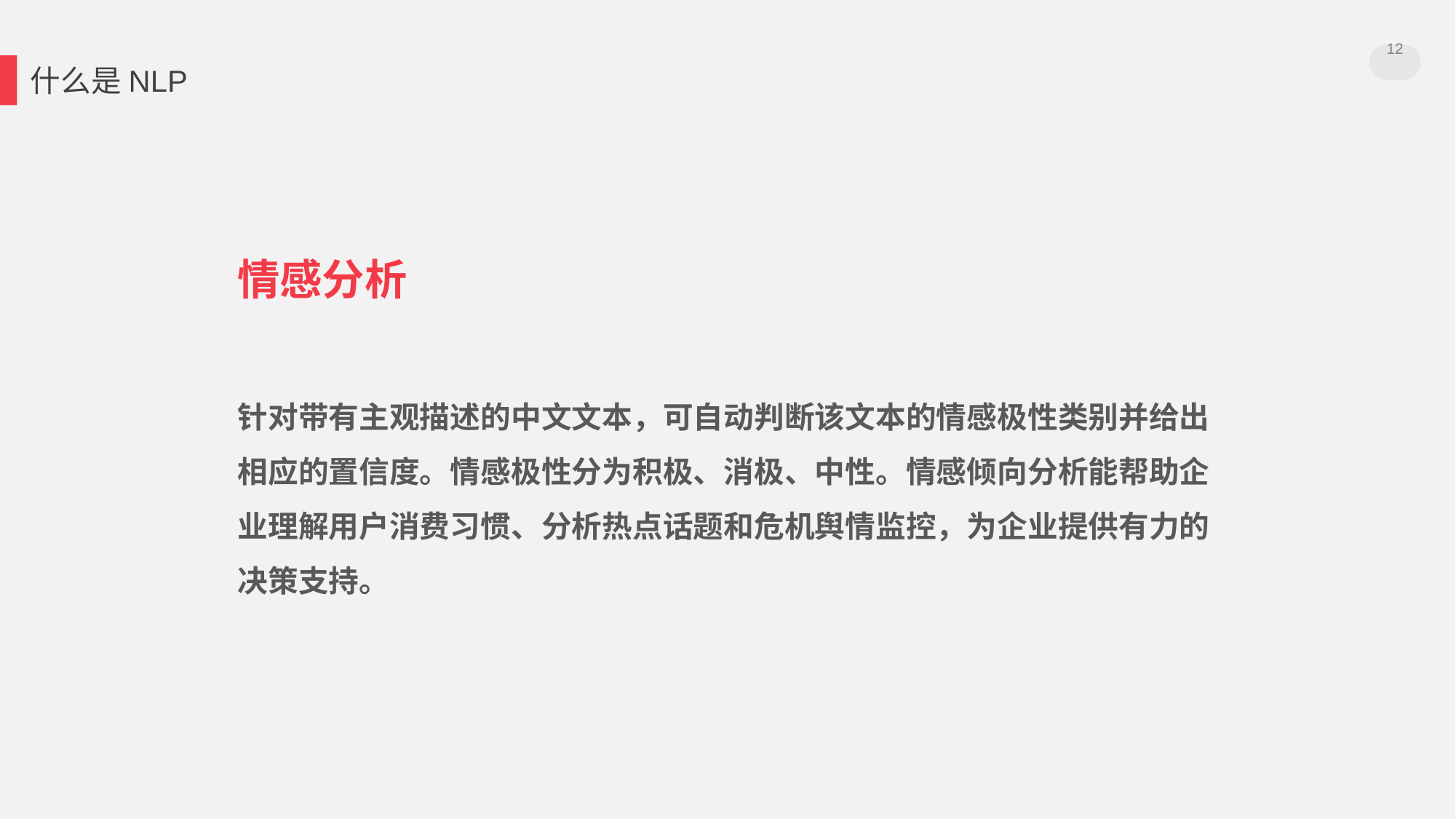

12
什么是NLP
情感分析

针对带有主观描述的中文文本，可自动判断该文本的情感极性类别并给出相应的置信度。情感极性分为积极、消极、中性。情感倾向分析能帮助企业理解用户消费习惯、分析热点话题和危机舆情监控，为企业提供有力的决策支持。